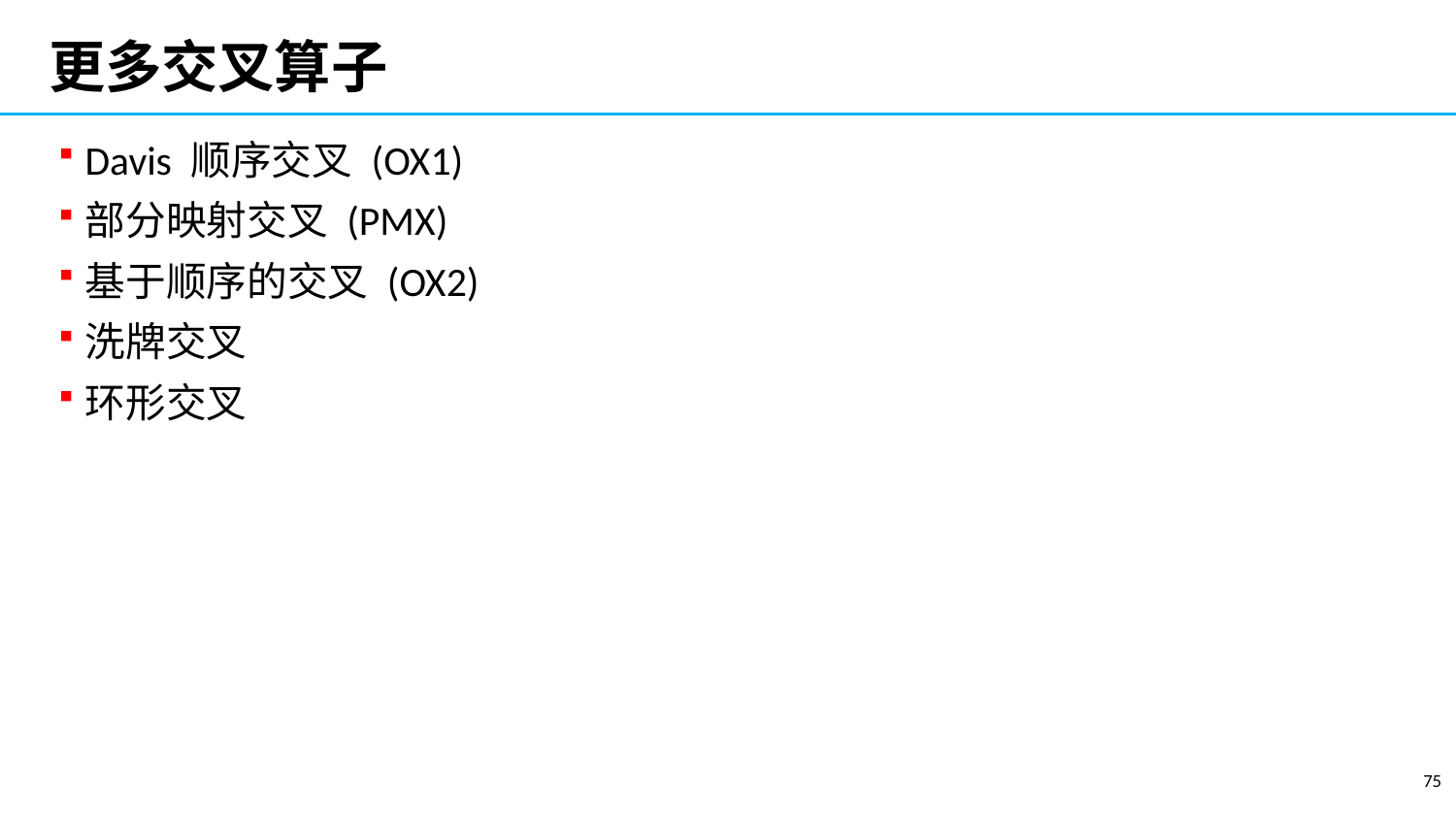

# 更多交叉算子

Davis 顺序交叉 (OX1)
部分映射交叉 (PMX)
基于顺序的交叉 (OX2)
洗牌交叉
环形交叉

75